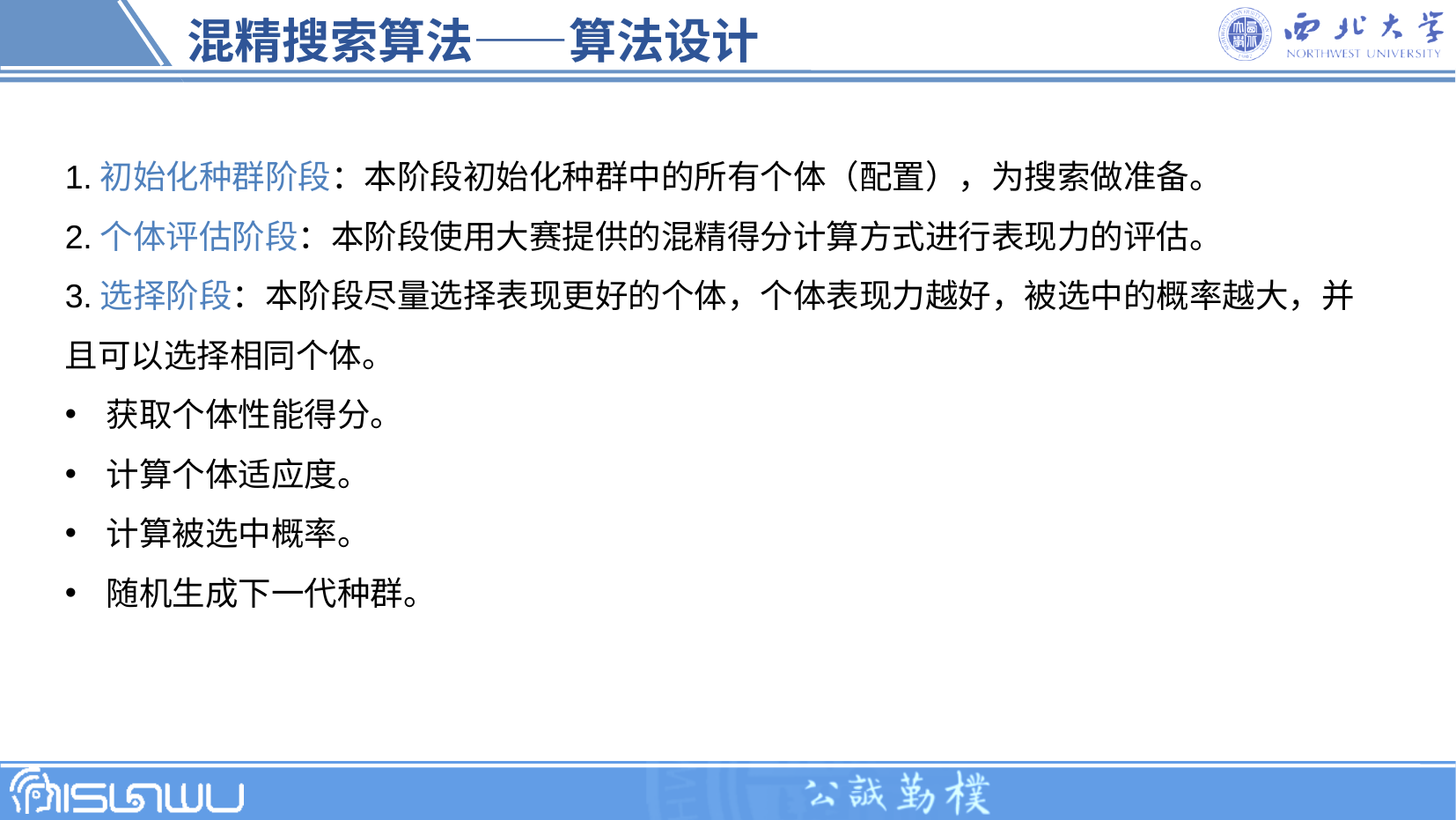

混精搜索算法——算法设计
1.初始化种群阶段：本阶段初始化种群中的所有个体（配置），为搜索做准备。
2.个体评估阶段：本阶段使用大赛提供的混精得分计算方式进行表现力的评估。
3.选择阶段：本阶段尽量选择表现更好的个体，个体表现力越好，被选中的概率越大，并且可以选择相同个体。
获取个体性能得分。
计算个体适应度。
计算被选中概率。
随机生成下一代种群。